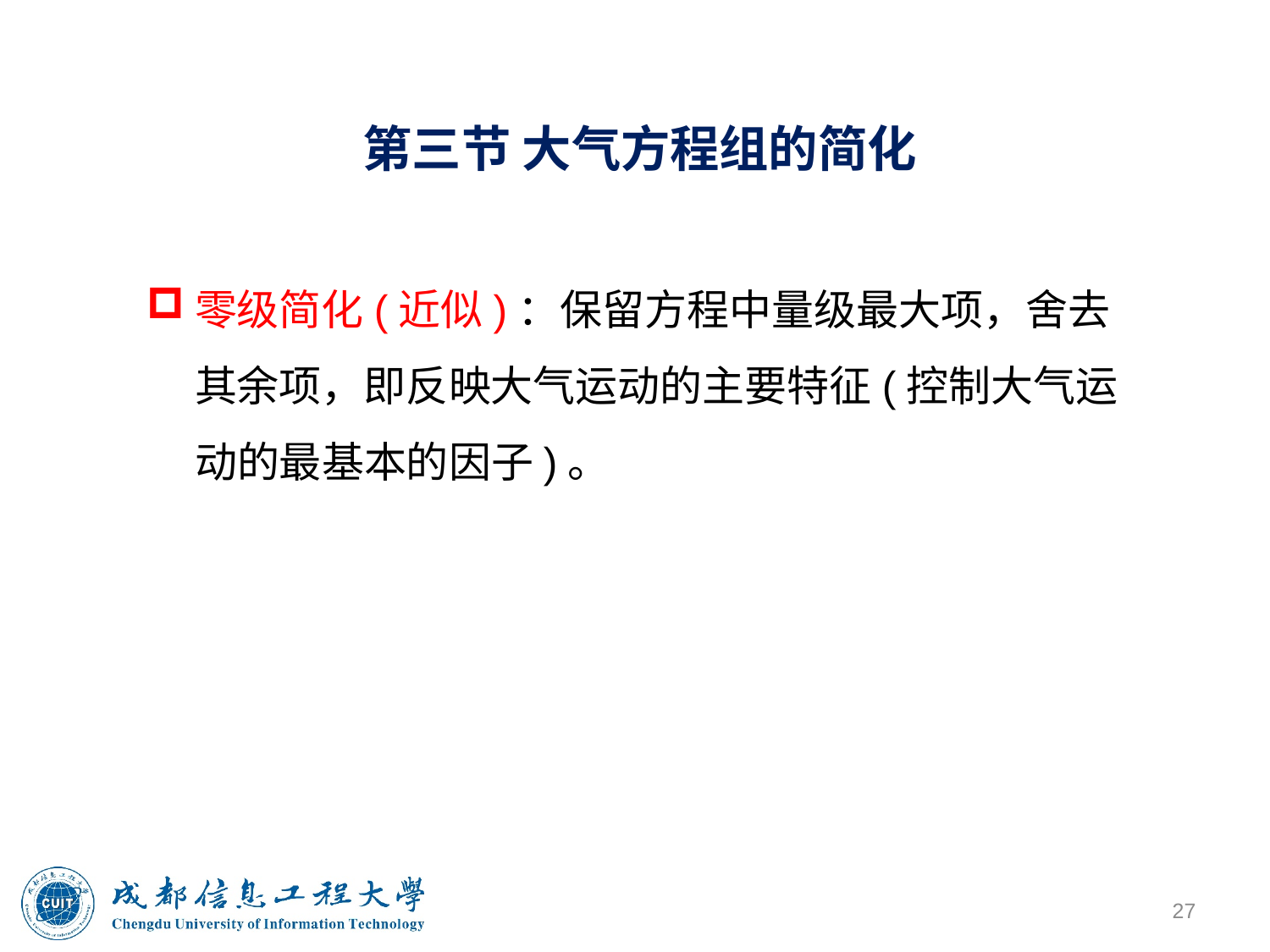

第三节 大气方程组的简化
零级简化(近似)：保留方程中量级最大项，舍去其余项，即反映大气运动的主要特征(控制大气运动的最基本的因子)。
27